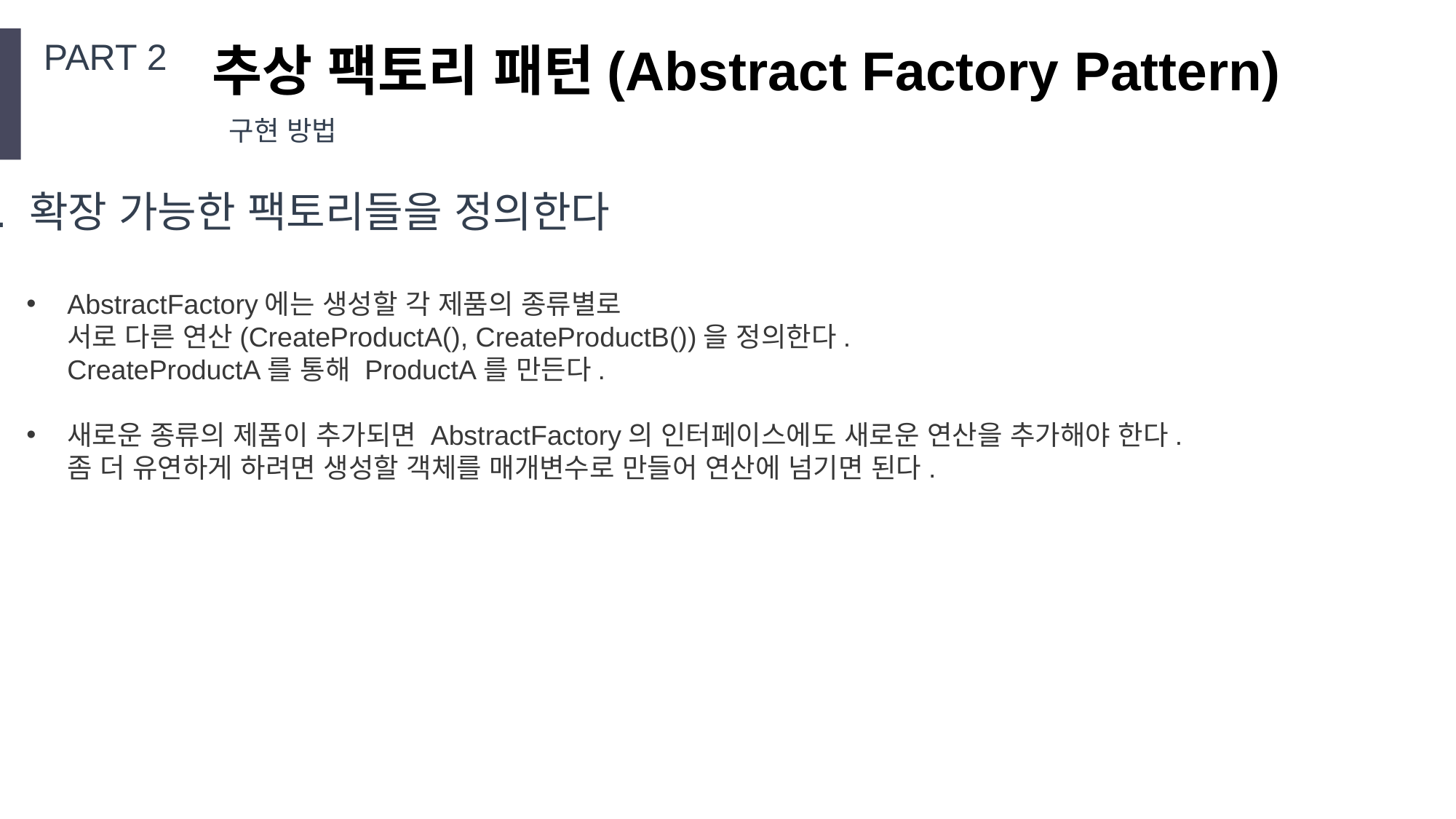

PART 2
추상 팩토리 패턴(Abstract Factory Pattern)
구현 방법
3. 확장 가능한 팩토리들을 정의한다

AbstractFactory에는 생성할 각 제품의 종류별로
서로 다른 연산(CreateProductA(), CreateProductB())을 정의한다.
CreateProductA를 통해 ProductA를 만든다.

새로운 종류의 제품이 추가되면 AbstractFactory의 인터페이스에도 새로운 연산을 추가해야 한다.
좀 더 유연하게 하려면 생성할 객체를 매개변수로 만들어 연산에 넘기면 된다.